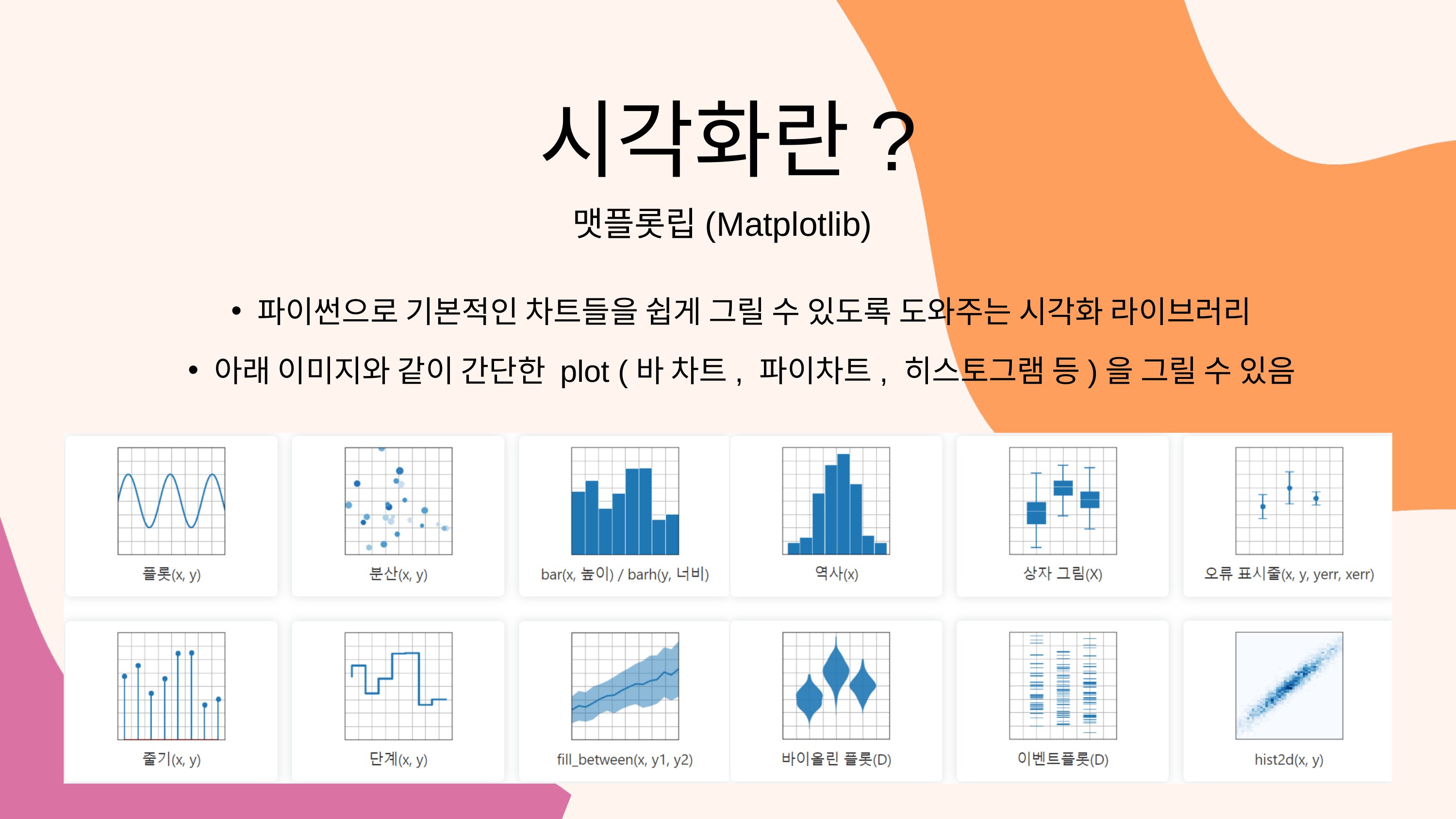

시각화란?
 맷플롯립(Matplotlib)

파이썬으로 기본적인 차트들을 쉽게 그릴 수 있도록 도와주는 시각화 라이브러리
아래 이미지와 같이 간단한 plot (바 차트, 파이차트, 히스토그램 등)을 그릴 수 있음